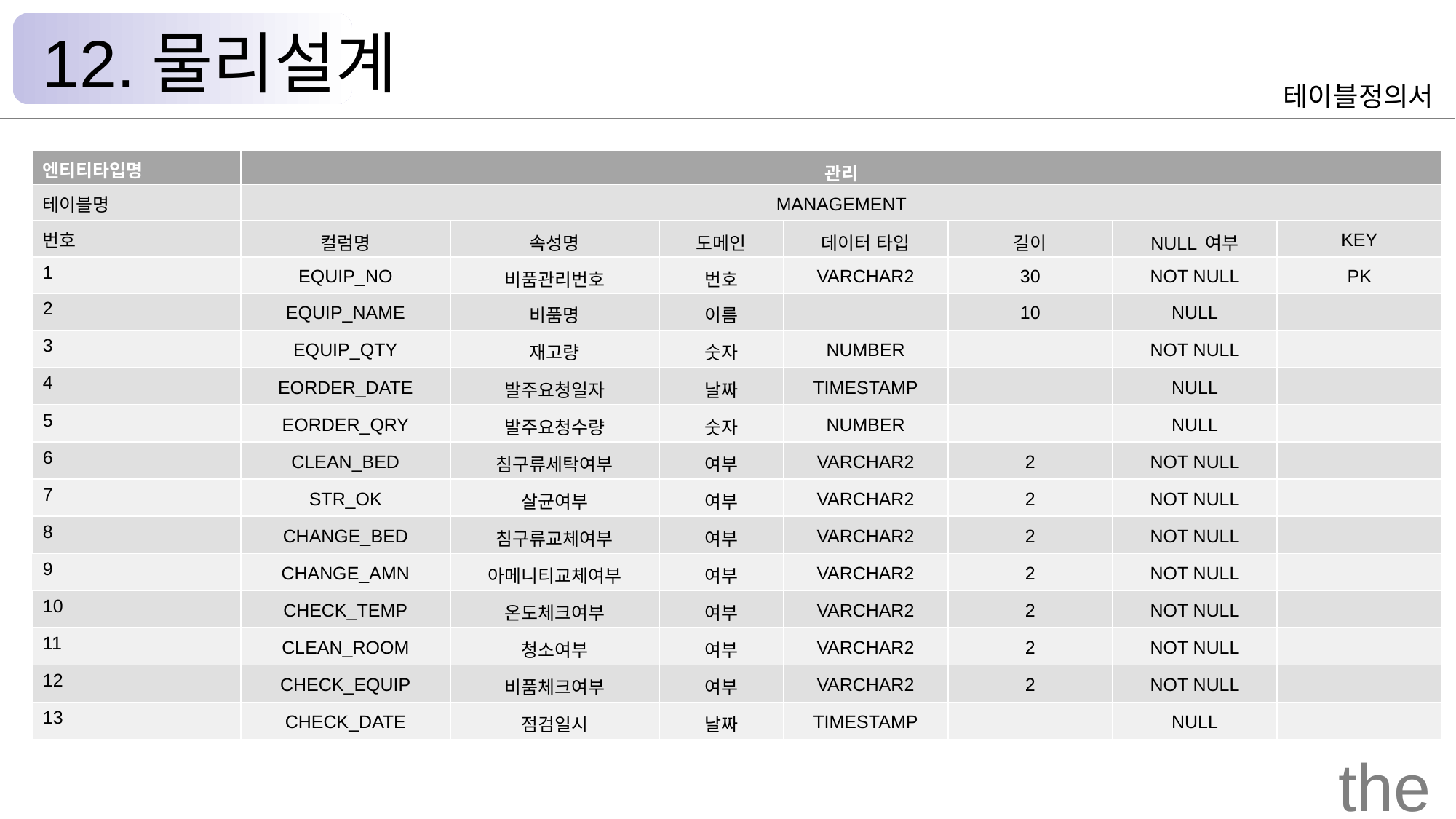

12.물리설계

테이블정의서
| 엔티티타입명 | 관리 |  |  |  |  |  |  |
| --- | --- | --- | --- | --- | --- | --- | --- |
| 테이블명 | MANAGEMENT |  |  |  |  |  |  |
| 번호 | 컬럼명 | 속성명 | 도메인 | 데이터 타입 | 길이 | NULL 여부 | KEY |
| 1 | EQUIP\_NO | 비품관리번호 | 번호 | VARCHAR2 | 30 | NOT NULL | PK |
| 2 | EQUIP\_NAME | 비품명 | 이름 |  | 10 | NULL |  |
| 3 | EQUIP\_QTY | 재고량 | 숫자 | NUMBER |  | NOT NULL |  |
| 4 | EORDER\_DATE | 발주요청일자 | 날짜 | TIMESTAMP |  | NULL |  |
| 5 | EORDER\_QRY | 발주요청수량 | 숫자 | NUMBER |  | NULL |  |
| 6 | CLEAN\_BED | 침구류세탁여부 | 여부 | VARCHAR2 | 2 | NOT NULL |  |
| 7 | STR\_OK | 살균여부 | 여부 | VARCHAR2 | 2 | NOT NULL |  |
| 8 | CHANGE\_BED | 침구류교체여부 | 여부 | VARCHAR2 | 2 | NOT NULL |  |
| 9 | CHANGE\_AMN | 아메니티교체여부 | 여부 | VARCHAR2 | 2 | NOT NULL |  |
| 10 | CHECK\_TEMP | 온도체크여부 | 여부 | VARCHAR2 | 2 | NOT NULL |  |
| 11 | CLEAN\_ROOM | 청소여부 | 여부 | VARCHAR2 | 2 | NOT NULL |  |
| 12 | CHECK\_EQUIP | 비품체크여부 | 여부 | VARCHAR2 | 2 | NOT NULL |  |
| 13 | CHECK\_DATE | 점검일시 | 날짜 | TIMESTAMP |  | NULL |  |
the Palace